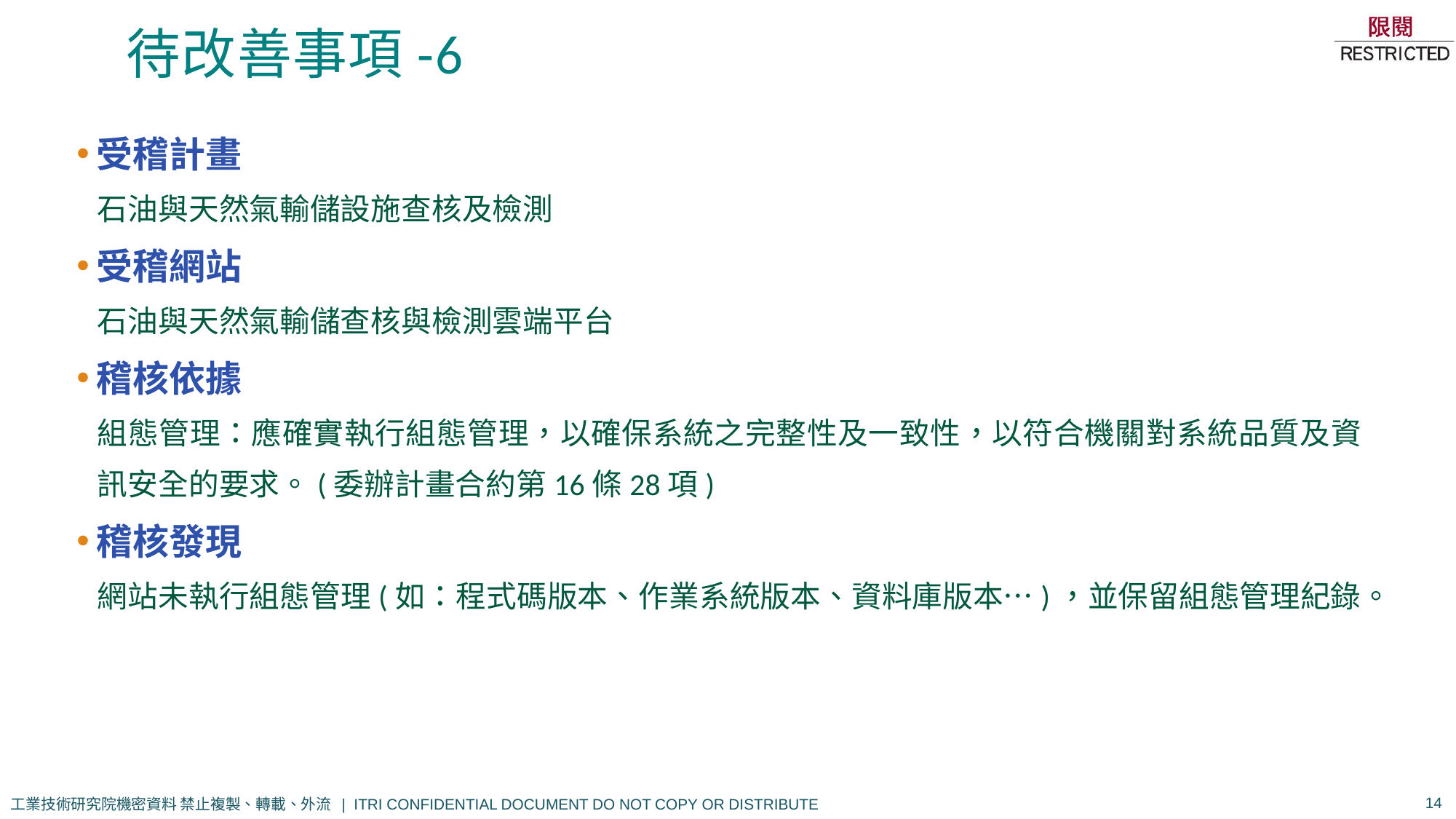

# 待改善事項-6
受稽計畫
石油與天然氣輸儲設施查核及檢測
受稽網站
石油與天然氣輸儲查核與檢測雲端平台
稽核依據
組態管理：應確實執行組態管理，以確保系統之完整性及一致性，以符合機關對系統品質及資訊安全的要求。(委辦計畫合約第16條28項)
稽核發現
網站未執行組態管理(如：程式碼版本、作業系統版本、資料庫版本…)，並保留組態管理紀錄。
14